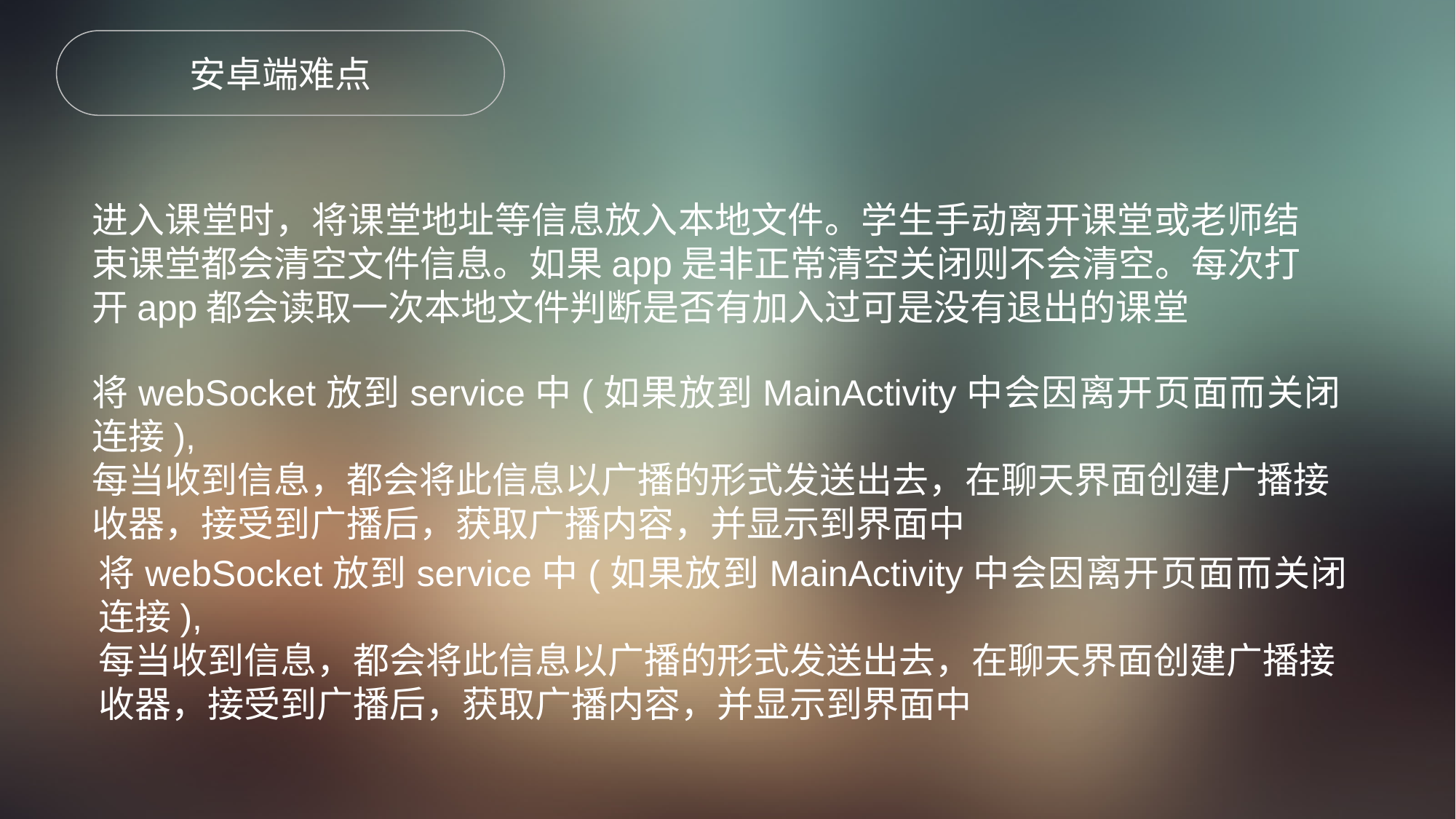

安卓端难点
进入课堂时，将课堂地址等信息放入本地文件。学生手动离开课堂或老师结束课堂都会清空文件信息。如果app是非正常清空关闭则不会清空。每次打开app都会读取一次本地文件判断是否有加入过可是没有退出的课堂
将webSocket放到service中(如果放到MainActivity中会因离开页面而关闭连接),
每当收到信息，都会将此信息以广播的形式发送出去，在聊天界面创建广播接
收器，接受到广播后，获取广播内容，并显示到界面中
将webSocket放到service中(如果放到MainActivity中会因离开页面而关闭连接),
每当收到信息，都会将此信息以广播的形式发送出去，在聊天界面创建广播接
收器，接受到广播后，获取广播内容，并显示到界面中